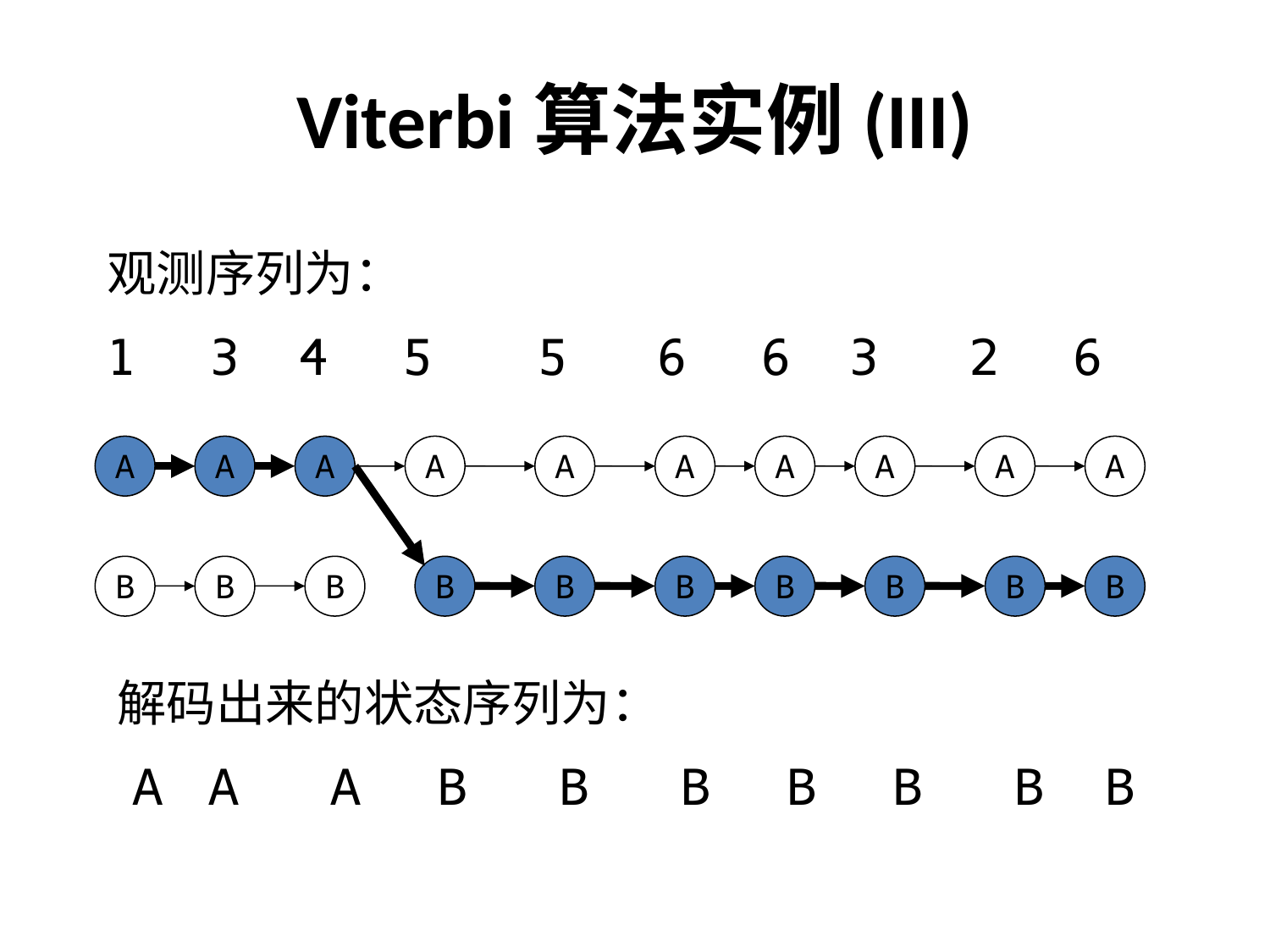

# Viterbi算法实例(III)
观测序列为：
1     3    4     5       5      6     6    3      2     6
A
A
A
A
A
A
A
A
A
A

B
B
B
B
B
B
B
B
B
B

解码出来的状态序列为：
 A   A      A     B      B      B     B     B      B    B